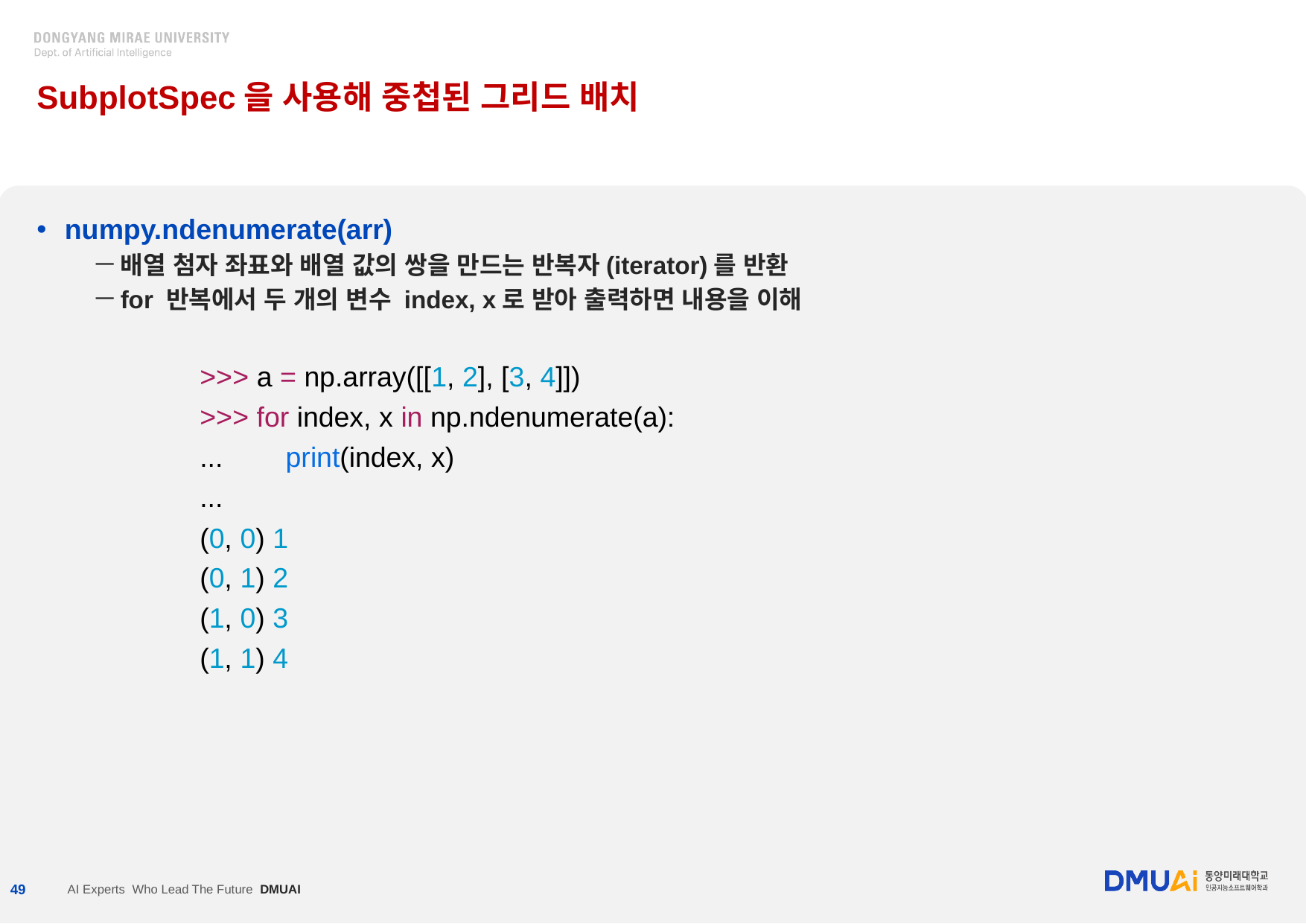

# SubplotSpec을 사용해 중첩된 그리드 배치

numpy.ndenumerate(arr)
배열 첨자 좌표와 배열 값의 쌍을 만드는 반복자(iterator)를 반환
for 반복에서 두 개의 변수 index, x로 받아 출력하면 내용을 이해

>>> a = np.array([[1, 2], [3, 4]])
>>> for index, x in np.ndenumerate(a):
...        print(index, x)
...
(0, 0) 1
(0, 1) 2
(1, 0) 3
(1, 1) 4